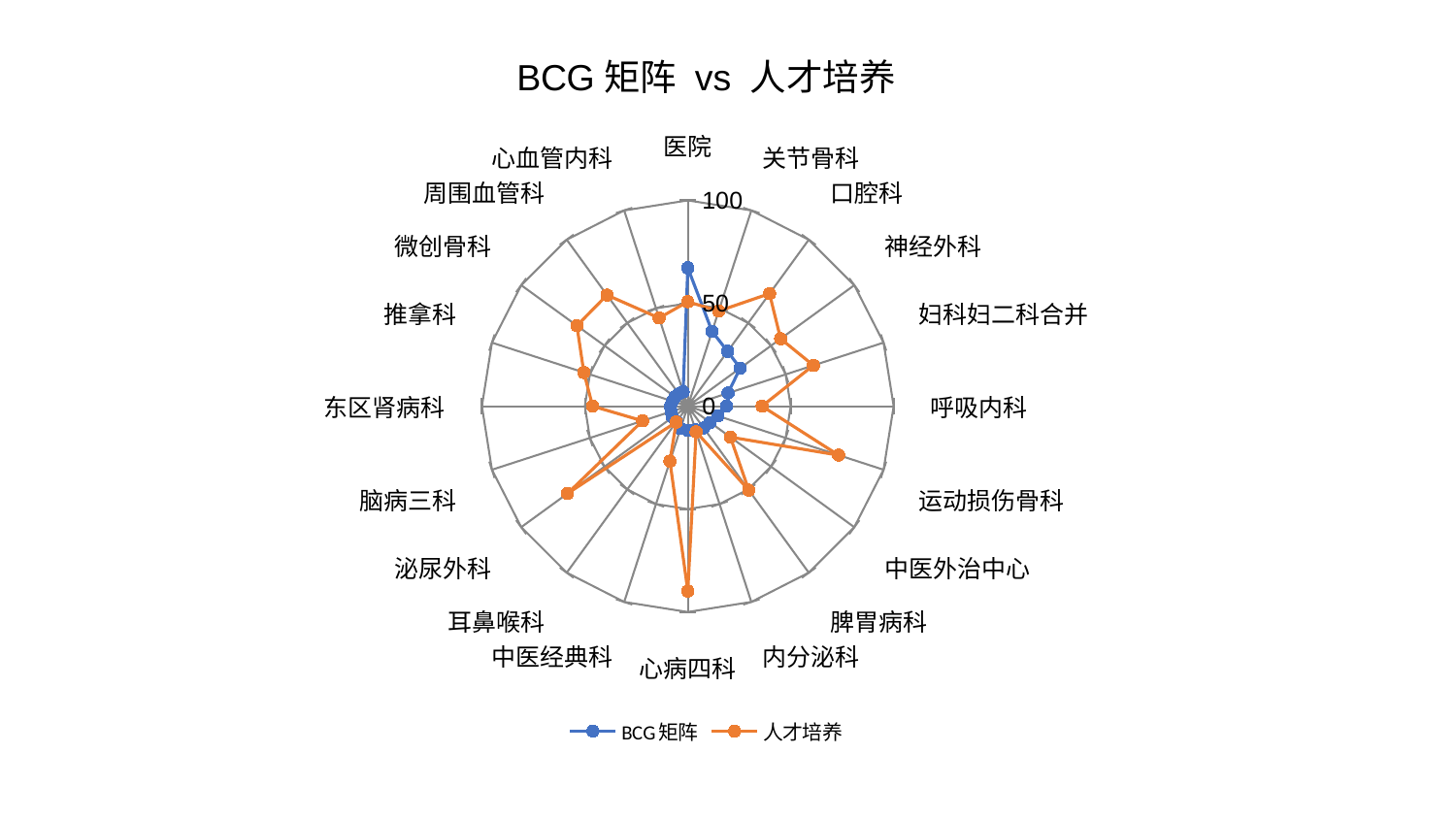

### Chart: BCG矩阵 vs 人才培养

| Category | BCG矩阵 | 人才培养 |
|---|---|---|
| 医院 | 67.2301164111341 | 50.776313784271345 |
| 关节骨科 | 38.201381910240535 | 48.60007203692599 |
| 口腔科 | 32.962739681331904 | 67.58628125388816 |
| 神经外科 | 31.462606449783298 | 55.758541246830134 |
| 妇科妇二科合并 | 20.59549712620687 | 64.15139091896566 |
| 呼吸内科 | 18.76315254779763 | 36.10074051928423 |
| 运动损伤骨科 | 15.408085295421557 | 76.99363719175481 |
| 中医外治中心 | 13.485119937171937 | 25.61851960869709 |
| 脾胃病科 | 13.072650875378374 | 50.41016935726307 |
| 内分泌科 | 12.044522831306297 | 13.13726020592936 |
| 心病四科 | 11.788009733163749 | 89.82869568926479 |
| 中医经典科 | 11.47700917388848 | 28.07798893508787 |
| 耳鼻喉科 | 9.350444093169967 | 9.560507157524759 |
| 泌尿外科 | 9.150655061840142 | 72.21767227079572 |
| 脑病三科 | 8.545106777059587 | 23.086337186657442 |
| 东区肾病科 | 8.410644276792883 | 46.21237620278014 |
| 推拿科 | 7.809833854776396 | 53.090289681931814 |
| 微创骨科 | 7.6666043522934055 | 66.578878050736 |
| 周围血管科 | 7.391603715907706 | 66.73744167314005 |
| 心血管内科 | 7.372463419823688 | 45.07241985191342 |
84